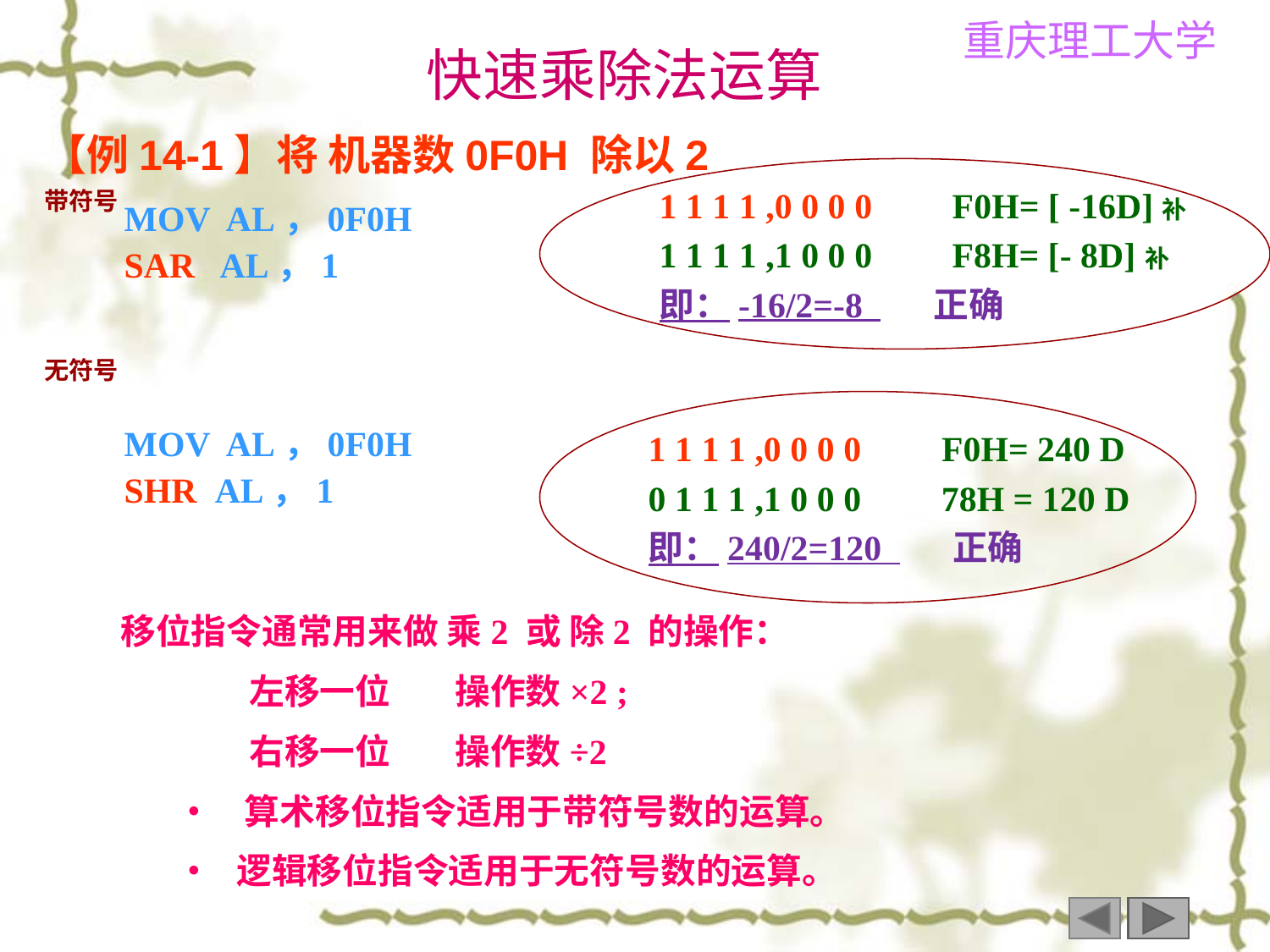

快速乘除法运算
【例14-1】将 机器数0F0H 除以2
         MOV  AL，0F0H
         SAR   AL，1

         MOV  AL，0F0H
         SHR  AL，1

1 1 1 1 ,0 0 0 0         F0H= [ -16D]补
1 1 1 1 ,1 0 0 0         F8H= [- 8D]补
即：-16/2=-8       正确
带符号
无符号
1 1 1 1 ,0 0 0 0         F0H= 240 D
0 1 1 1 ,1 0 0 0         78H = 120 D
即：240/2=120       正确
 移位指令通常用来做 乘2 或 除2 的操作：
                 左移一位        操作数×2 ;
                 右移一位        操作数÷2
         •   算术移位指令适用于带符号数的运算。
         •  逻辑移位指令适用于无符号数的运算。